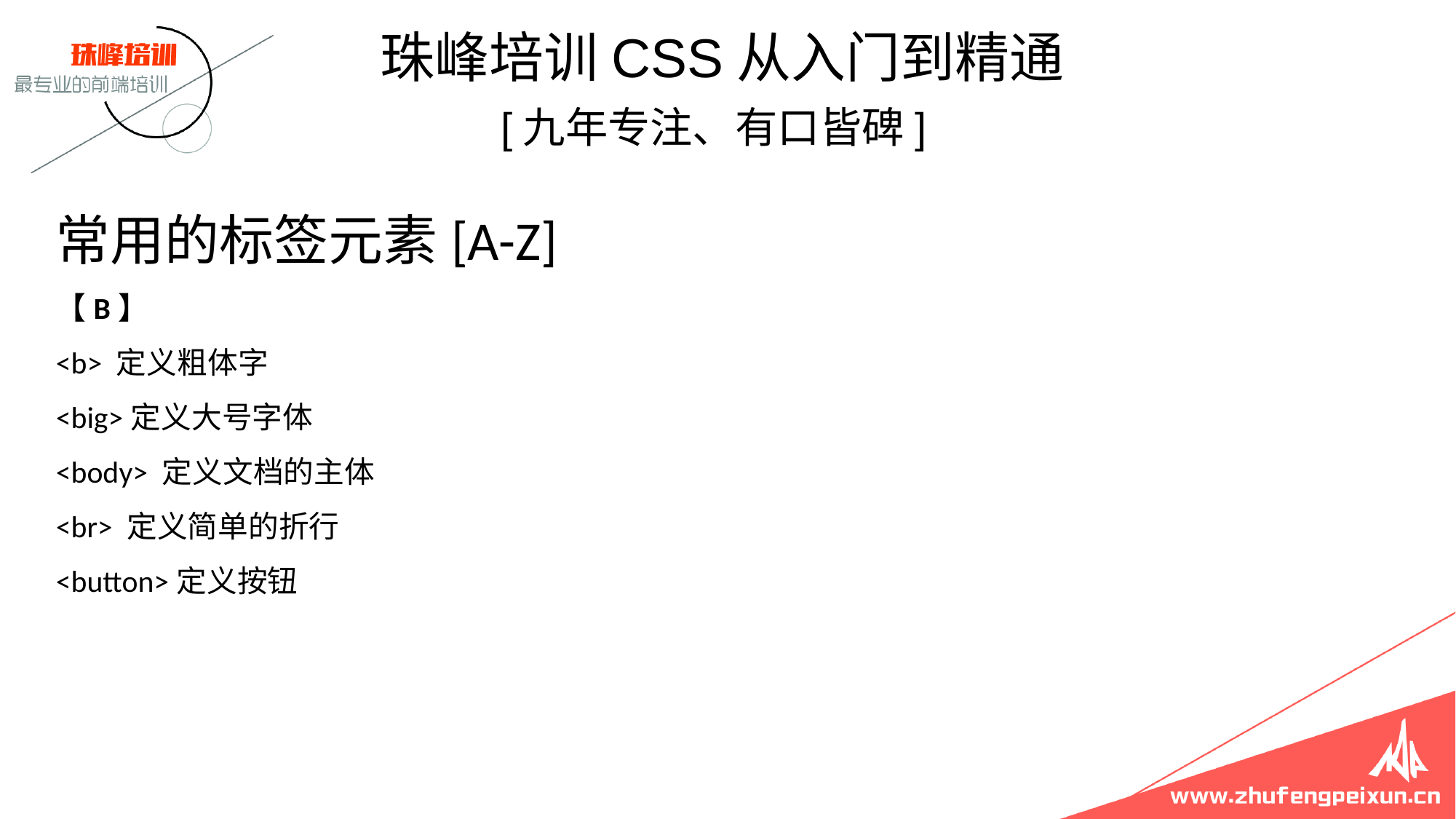

珠峰培训CSS从入门到精通
        [九年专注、有口皆碑]
# 常用的标签元素[A-Z] 【B】 <b> 定义粗体字 <big>定义大号字体 <body> 定义文档的主体 <br> 定义简单的折行 <button>定义按钮